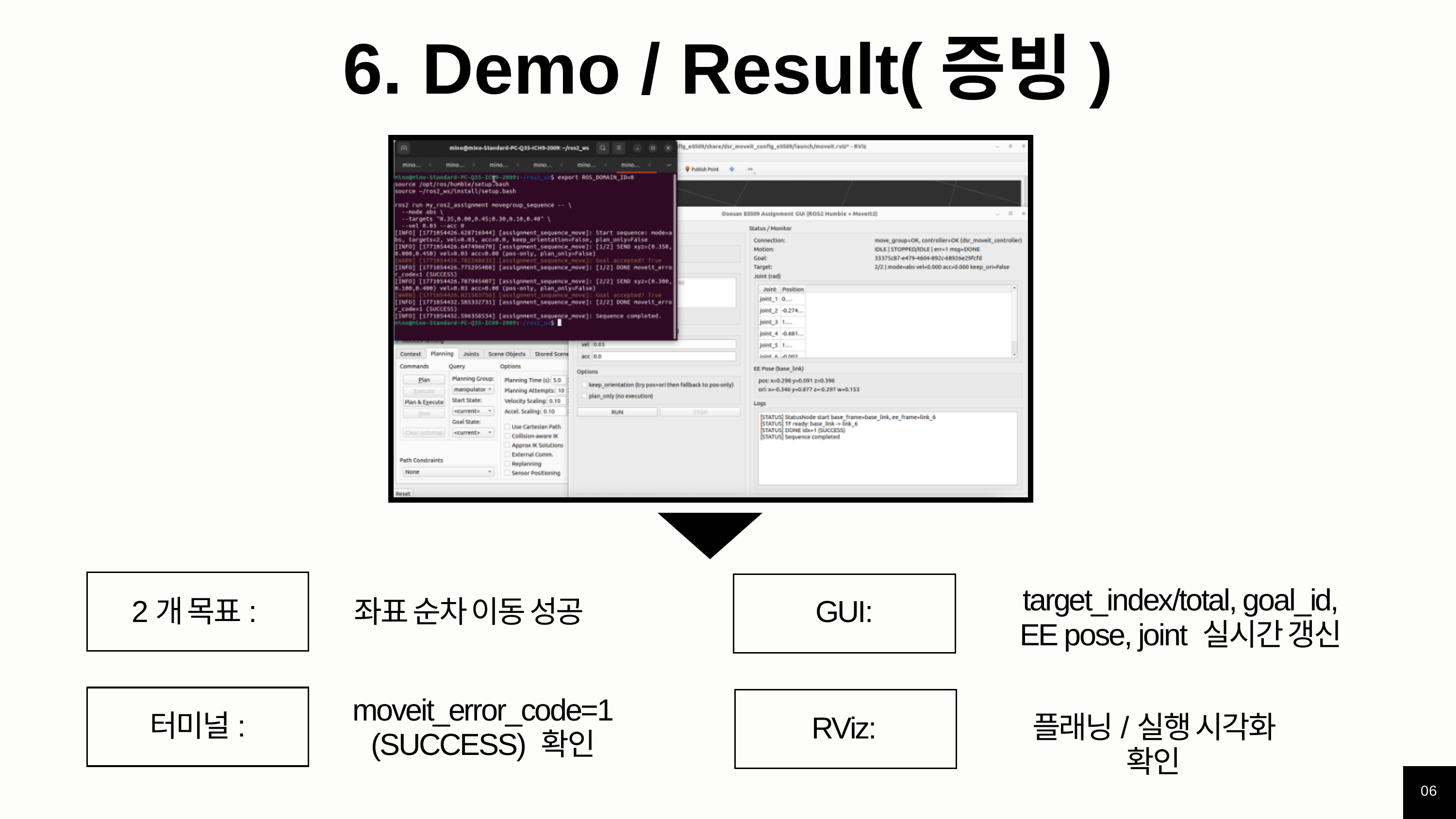

6. Demo / Result(증빙)

target_index/total, goal_id,
EE pose, joint 실시간 갱신
2개 목표:
좌표 순차 이동 성공
GUI:

moveit_error_code=1
(SUCCESS) 확인
터미널:
플래닝/실행 시각화 확인
RViz:

06